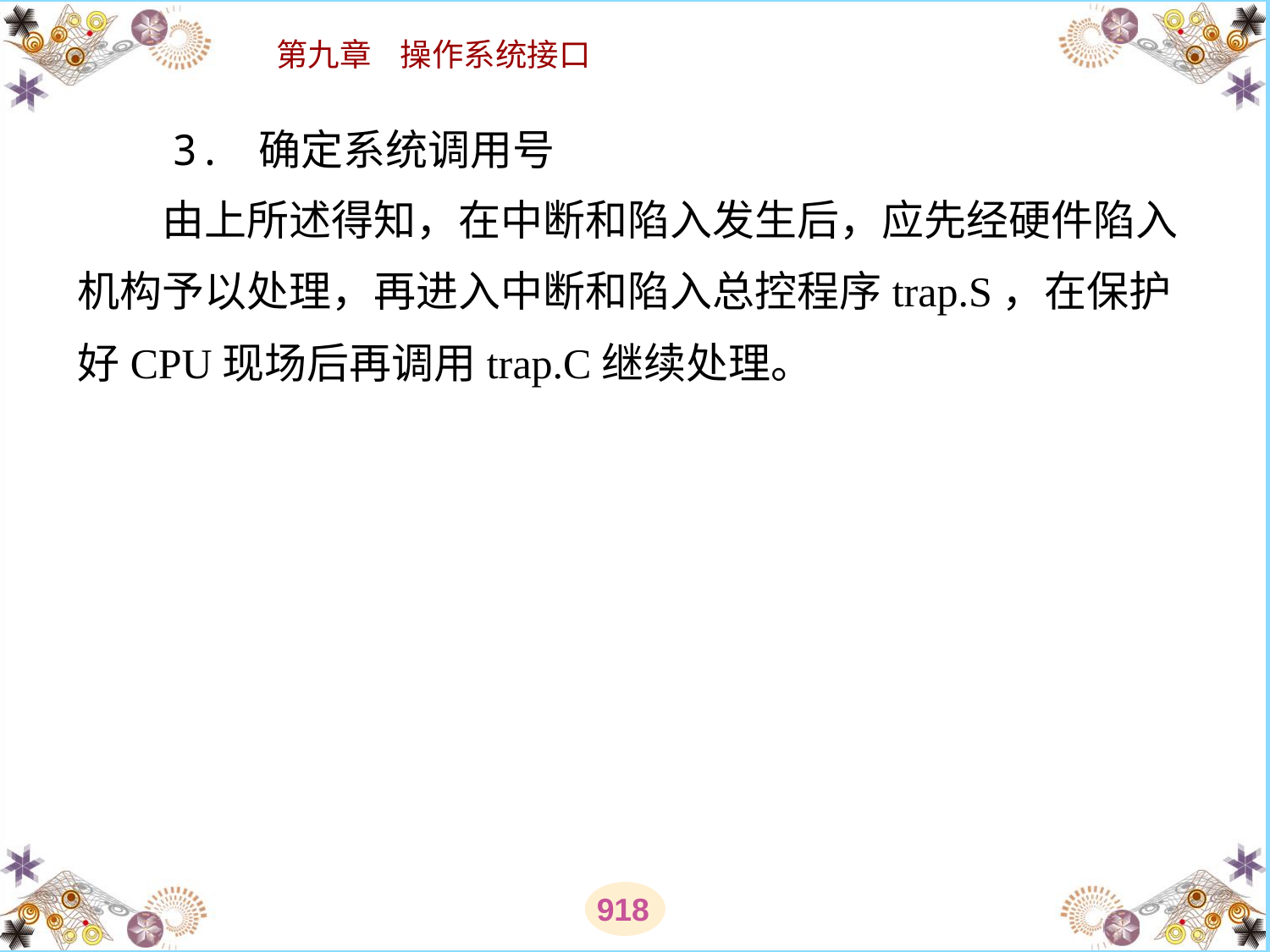

# 3. 确定系统调用号 　　由上所述得知，在中断和陷入发生后，应先经硬件陷入机构予以处理，再进入中断和陷入总控程序trap.S，在保护好CPU现场后再调用trap.C继续处理。